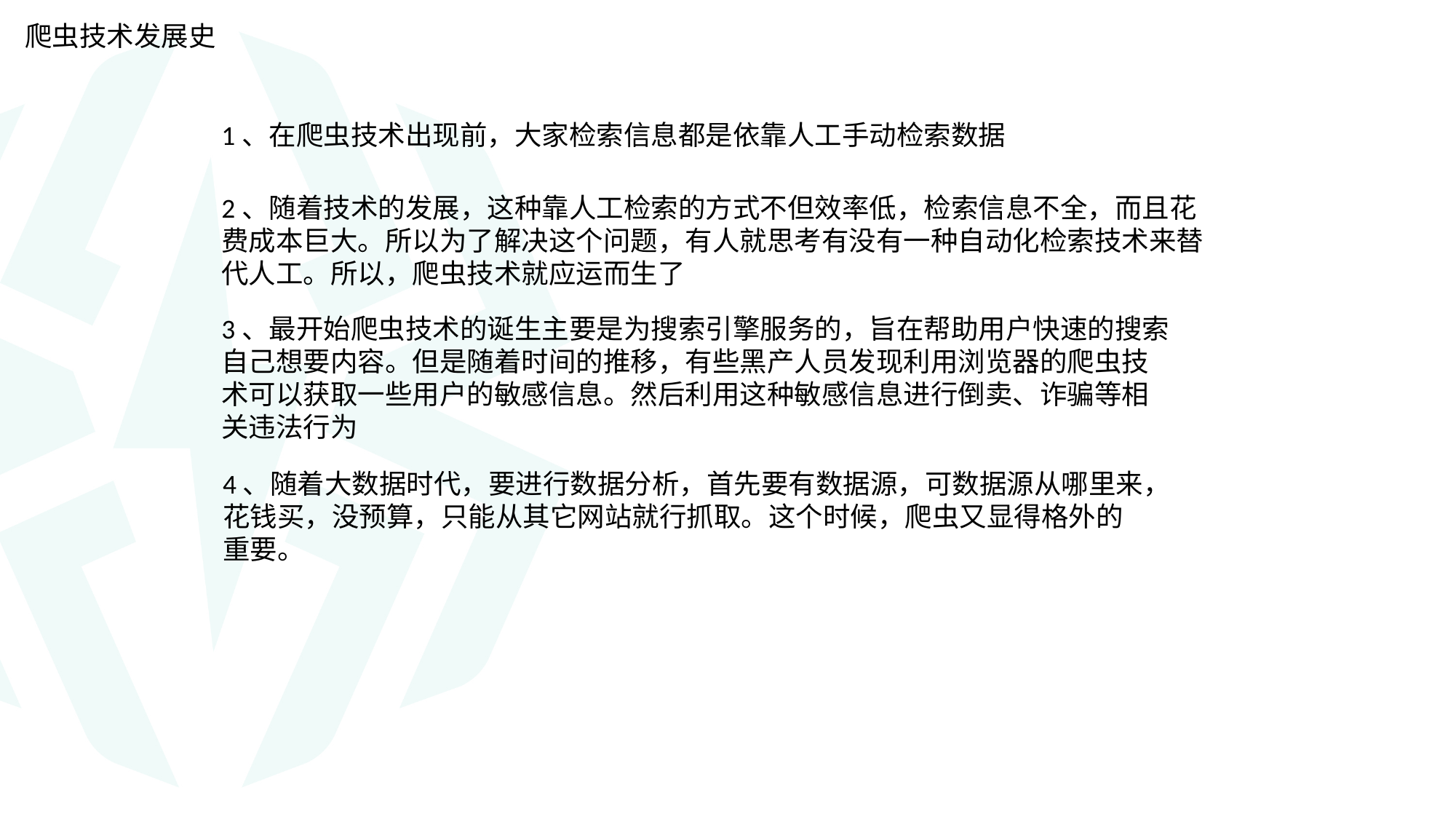

爬虫技术发展史
1、在爬虫技术出现前，大家检索信息都是依靠人工手动检索数据
2、随着技术的发展，这种靠人工检索的方式不但效率低，检索信息不全，而且花费成本巨大。所以为了解决这个问题，有人就思考有没有一种自动化检索技术来替代人工。所以，爬虫技术就应运而生了
3、最开始爬虫技术的诞生主要是为搜索引擎服务的，旨在帮助用户快速的搜索自己想要内容。但是随着时间的推移，有些黑产人员发现利用浏览器的爬虫技术可以获取一些用户的敏感信息。然后利用这种敏感信息进行倒卖、诈骗等相关违法行为
4、随着大数据时代，要进行数据分析，首先要有数据源，可数据源从哪里来，花钱买，没预算，只能从其它网站就行抓取。这个时候，爬虫又显得格外的重要。